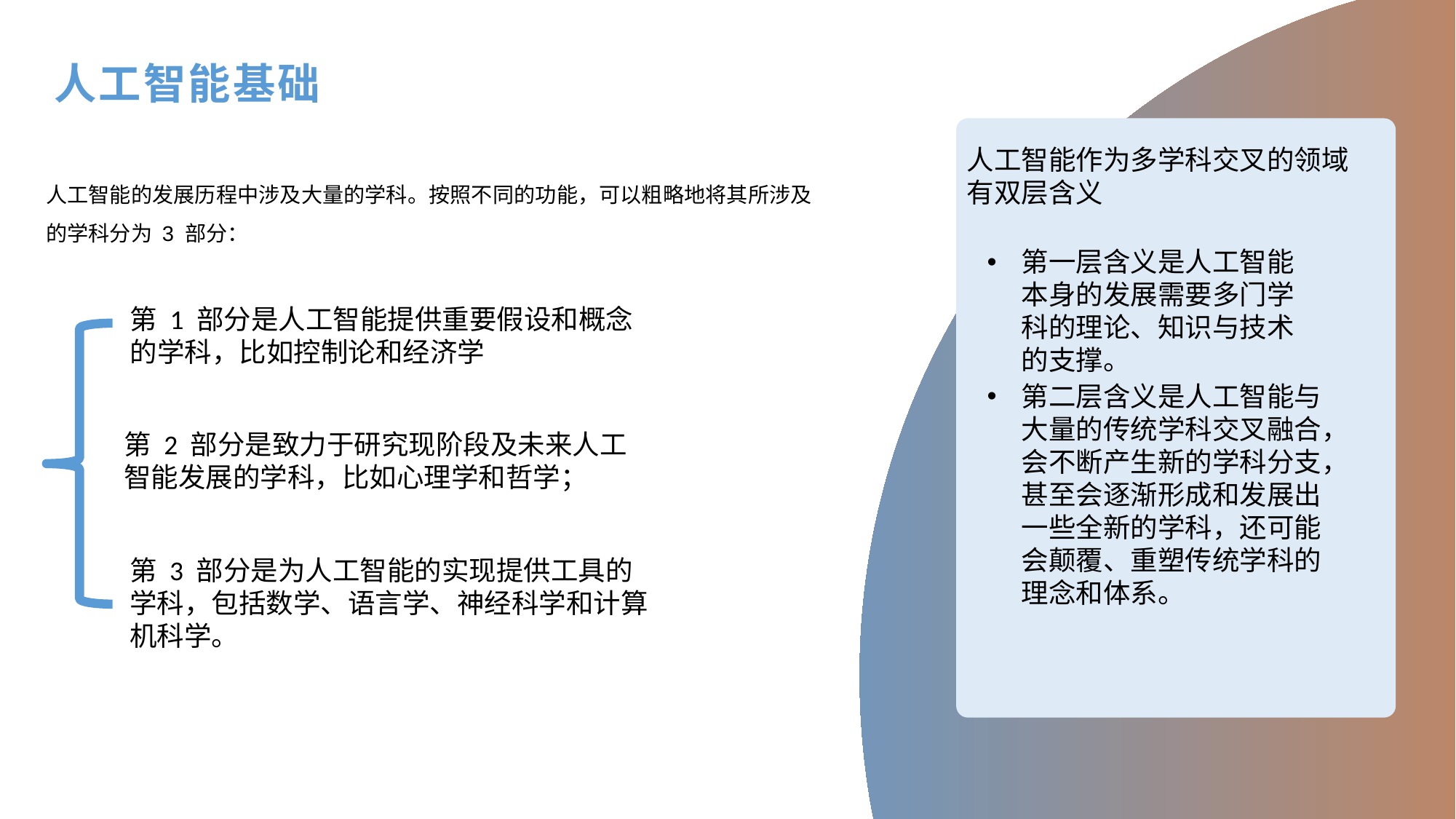

人工智能基础
、

人工智能作为多学科交叉的领域
有双层含义
人工智能的发展历程中涉及大量的学科。按照不同的功能，可以粗略地将其所涉及
的学科分为 3 部分：

第一层含义是人工智能本身的发展需要多门学科的理论、知识与技术的支撑。
第 1 部分是人工智能提供重要假设和概念的学科，比如控制论和经济学

第二层含义是人工智能与大量的传统学科交叉融合，会不断产生新的学科分支，甚至会逐渐形成和发展出一些全新的学科，还可能会颠覆、重塑传统学科的理念和体系。
第 2 部分是致力于研究现阶段及未来人工智能发展的学科，比如心理学和哲学；
第 3 部分是为人工智能的实现提供工具的学科，包括数学、语言学、神经科学和计算
机科学。